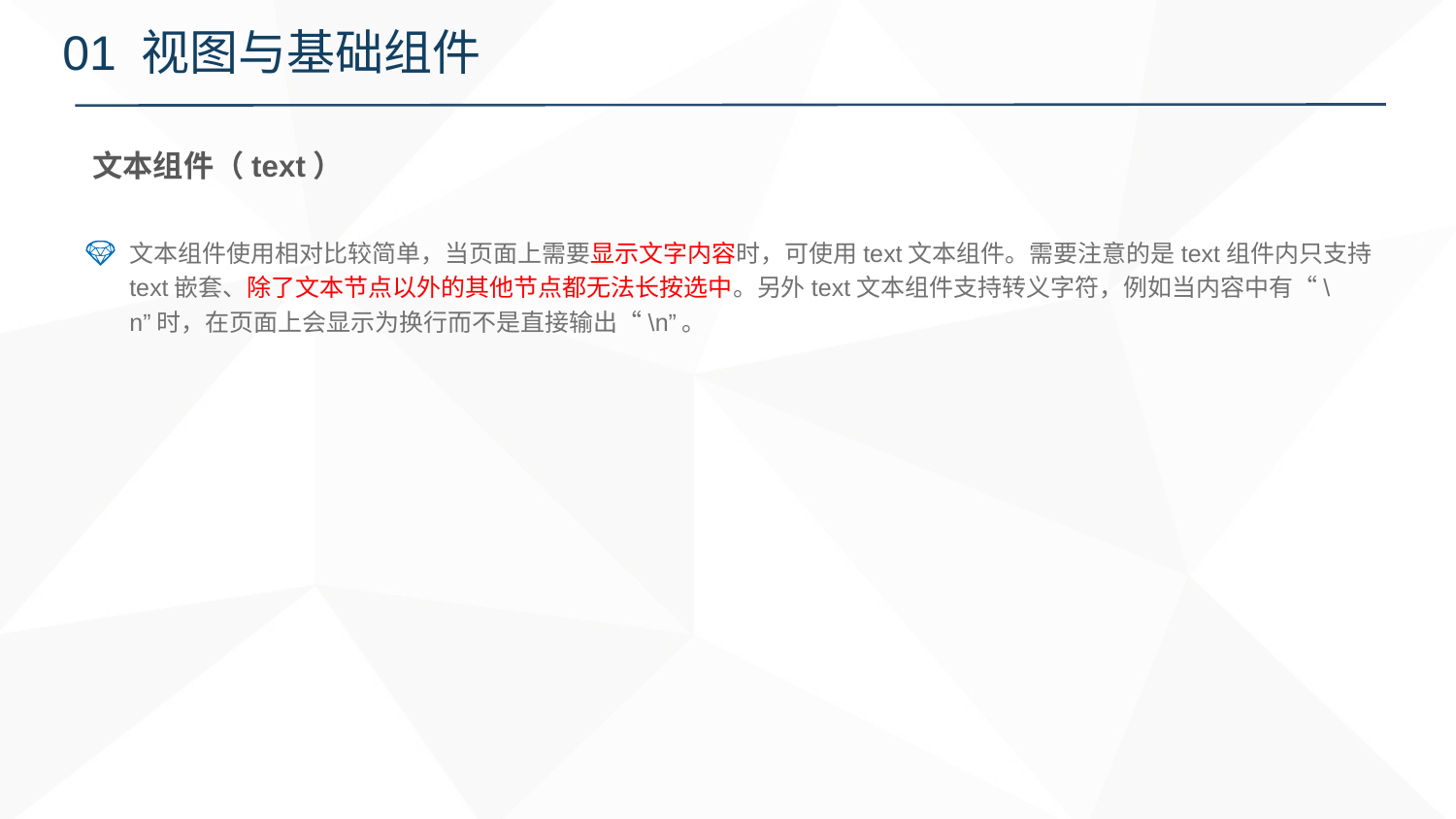

# 01 视图与基础组件
文本组件（text）
文本组件使用相对比较简单，当页面上需要显示文字内容时，可使用text文本组件。需要注意的是text组件内只支持text嵌套、除了文本节点以外的其他节点都无法长按选中。另外text文本组件支持转义字符，例如当内容中有“\n”时，在页面上会显示为换行而不是直接输出“\n”。